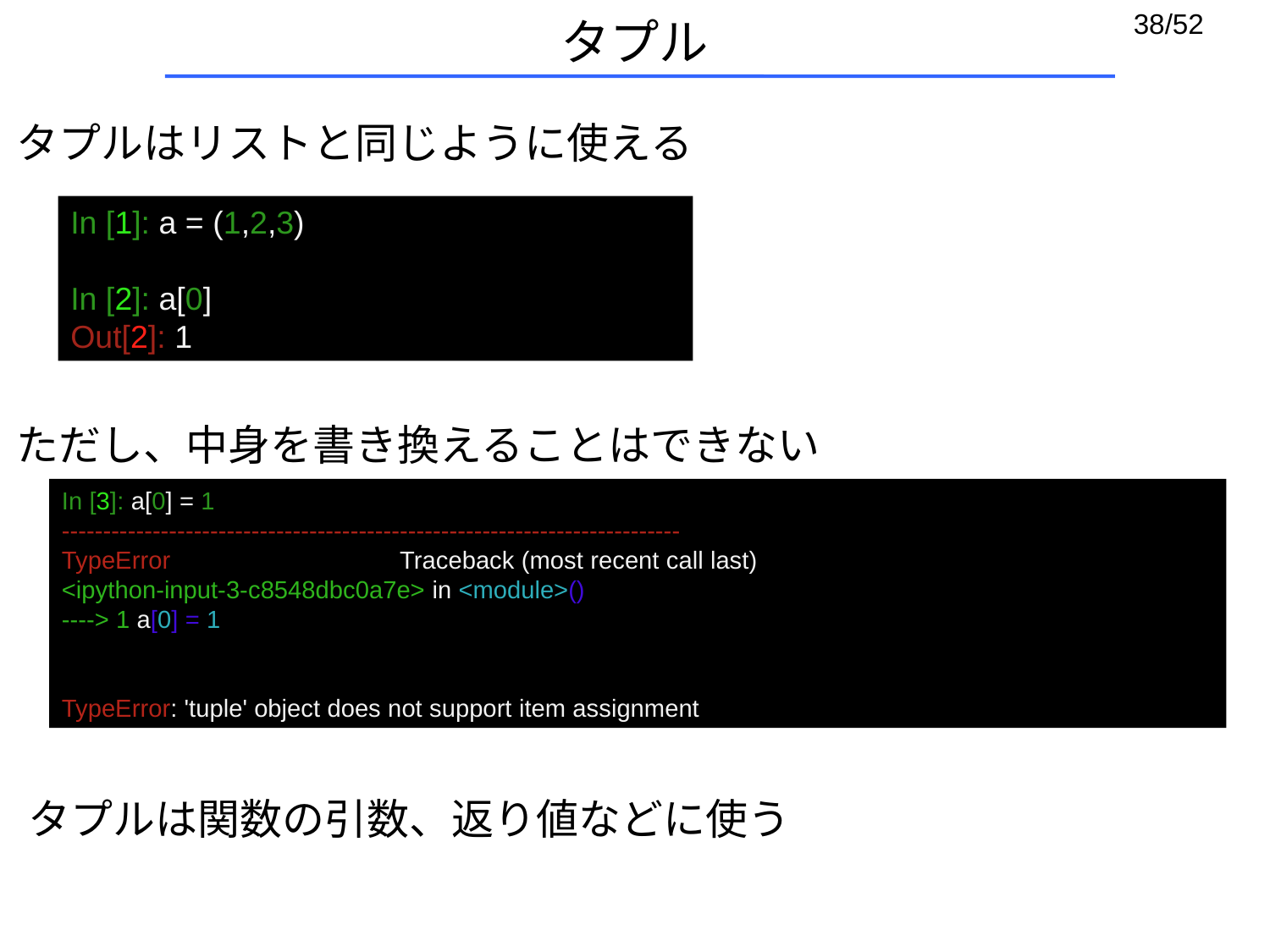

# タプル
タプルはリストと同じように使える
In [1]: a = (1,2,3)
In [2]: a[0]
Out[2]: 1
ただし、中身を書き換えることはできない
In [3]: a[0] = 1
---------------------------------------------------------------------------
TypeError                                 Traceback (most recent call last)
<ipython-input-3-c8548dbc0a7e> in <module>()
----> 1 a[0] = 1

TypeError: 'tuple' object does not support item assignment
タプルは関数の引数、返り値などに使う